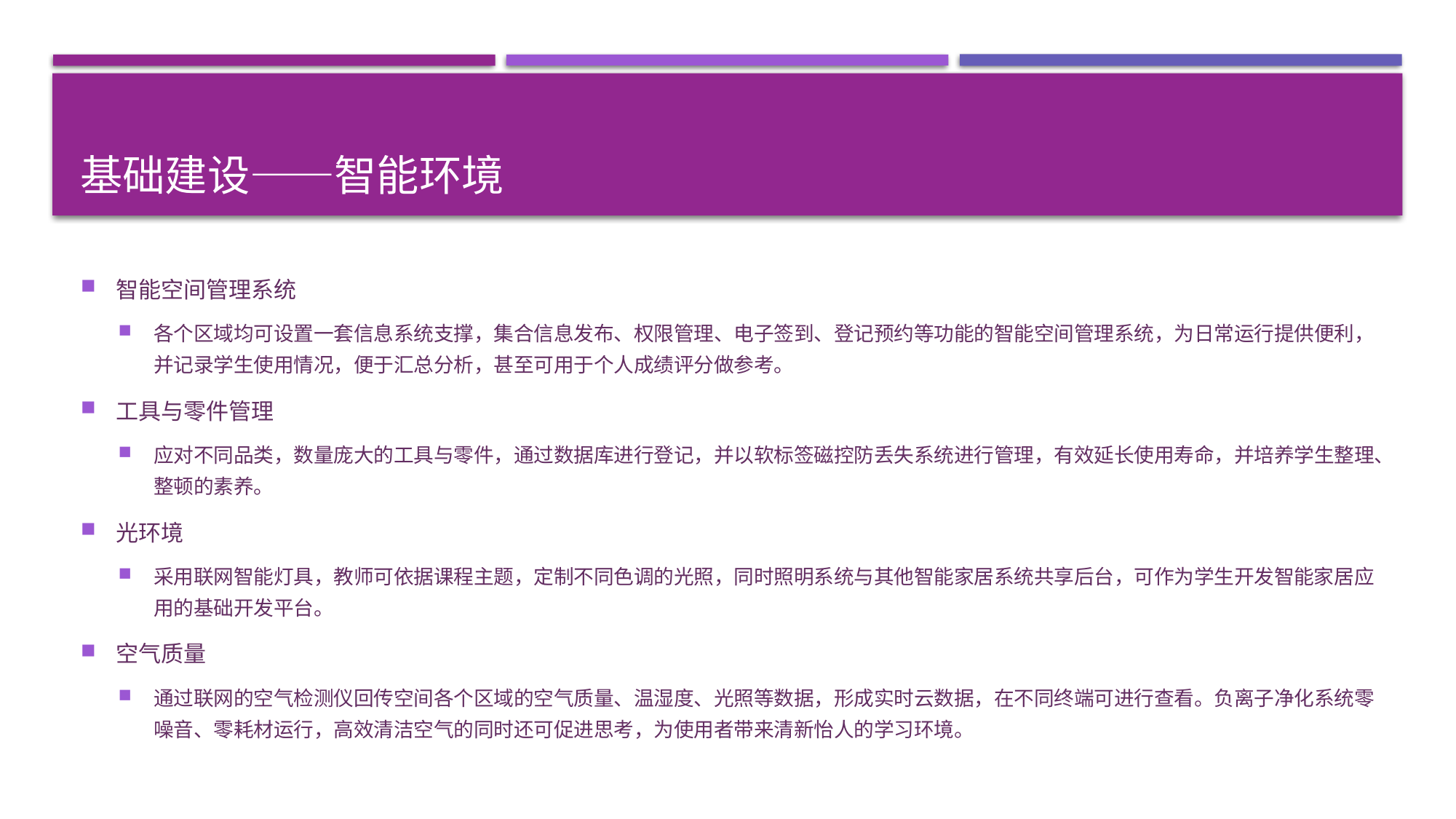

# 基础建设——智能环境
智能空间管理系统
各个区域均可设置一套信息系统支撑，集合信息发布、权限管理、电子签到、登记预约等功能的智能空间管理系统，为日常运行提供便利，并记录学生使用情况，便于汇总分析，甚至可用于个人成绩评分做参考。
工具与零件管理
应对不同品类，数量庞大的工具与零件，通过数据库进行登记，并以软标签磁控防丢失系统进行管理，有效延长使用寿命，并培养学生整理、整顿的素养。
光环境
采用联网智能灯具，教师可依据课程主题，定制不同色调的光照，同时照明系统与其他智能家居系统共享后台，可作为学生开发智能家居应用的基础开发平台。
空气质量
通过联网的空气检测仪回传空间各个区域的空气质量、温湿度、光照等数据，形成实时云数据，在不同终端可进行查看。负离子净化系统零噪音、零耗材运行，高效清洁空气的同时还可促进思考，为使用者带来清新怡人的学习环境。